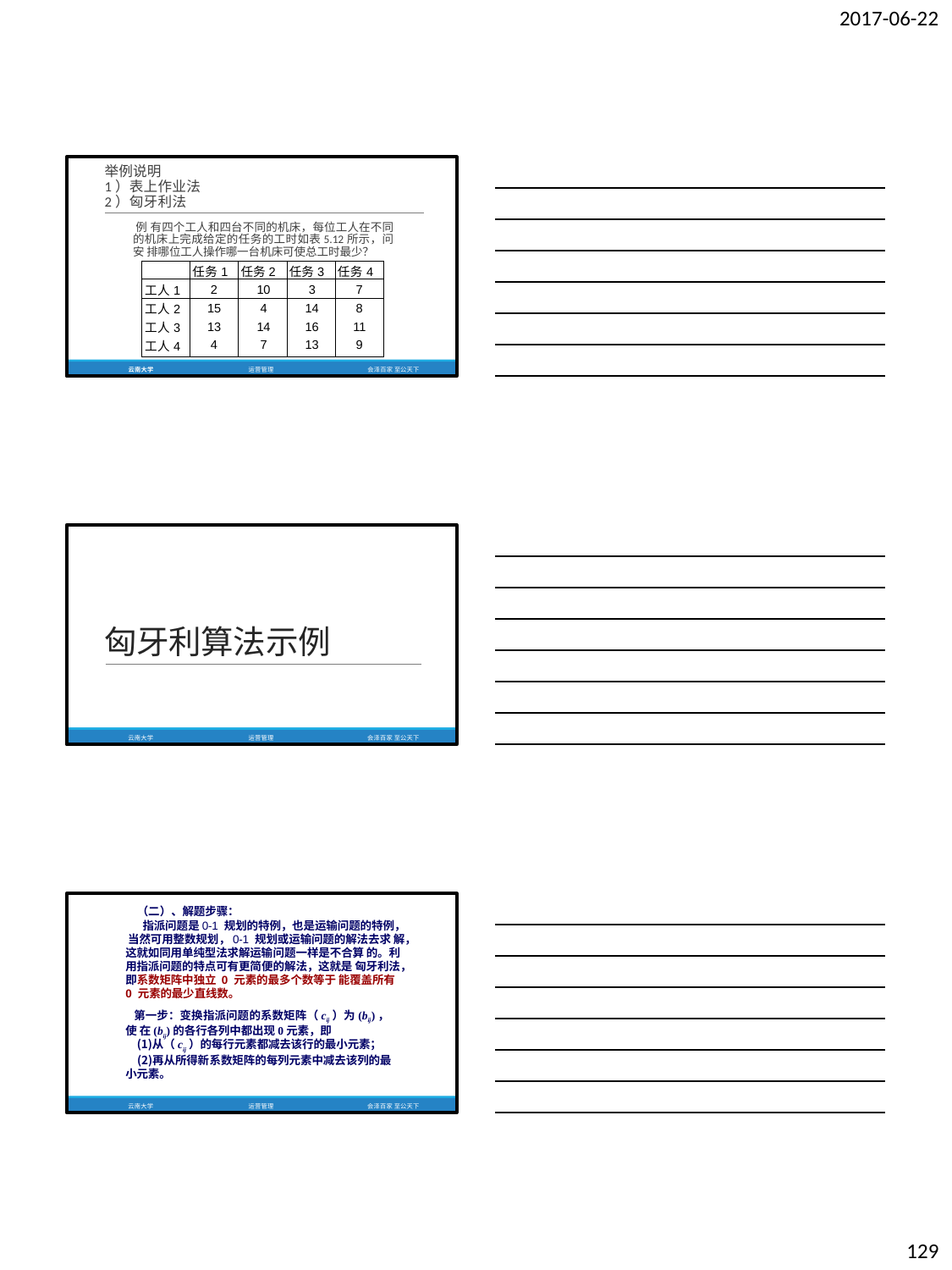

2017-06-22

举例说明
1）表上作业法
2）匈牙利法
例 有四个工人和四台不同的机床，每位工人在不同 的机床上完成给定的任务的工时如表5.12所示，问安 排哪位工人操作哪一台机床可使总工时最少？

|  | 任务1 | 任务2 | 任务3 | 任务4 |
| --- | --- | --- | --- | --- |
| 工人1 | 2 | 10 | 3 | 7 |
| 工人2 | 15 | 4 | 14 | 8 |
| 工人3 | 13 | 14 | 16 | 11 |
| 工人4 | 4 | 7 | 13 | 9 |

云南大学
运营管理
会泽百家 至公天下

匈牙利算法示例

云南大学
运营管理
会泽百家 至公天下

（二）、解题步骤：
指派问题是0-1 规划的特例，也是运输问题的特例，  当然可用整数规划，0-1 规划或运输问题的解法去求 解，这就如同用单纯型法求解运输问题一样是不合算 的。利用指派问题的特点可有更简便的解法，这就是 匈牙利法，即系数矩阵中独立 0 元素的最多个数等于 能覆盖所有 0 元素的最少直线数。
第一步：变换指派问题的系数矩阵（cij）为(bij)，使 在(bij)的各行各列中都出现0元素，即
从（cij）的每行元素都减去该行的最小元素；
再从所得新系数矩阵的每列元素中减去该列的最 小元素。

云南大学
运营管理
会泽百家 至公天下

129